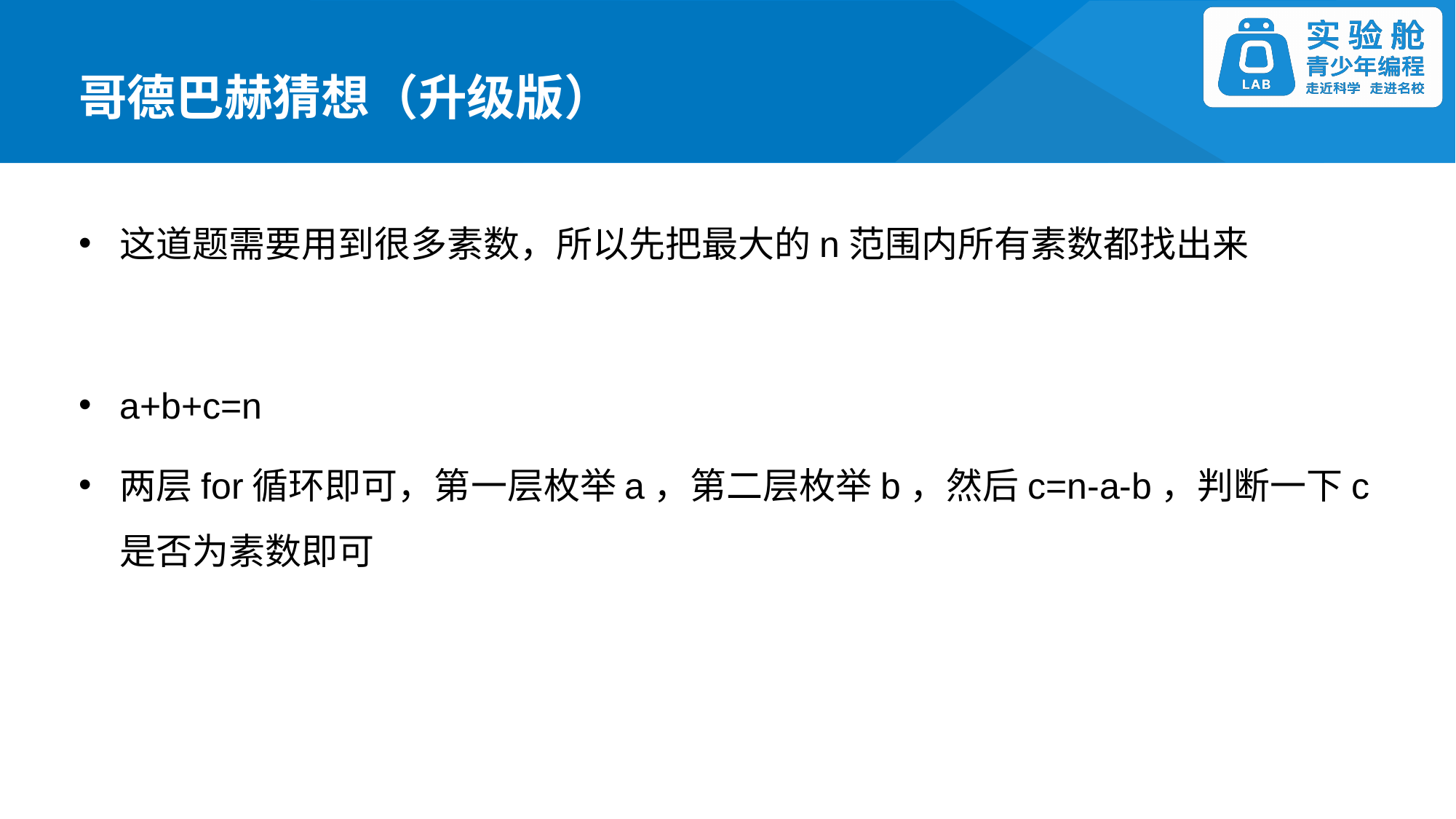

哥德巴赫猜想（升级版）
这道题需要用到很多素数，所以先把最大的n范围内所有素数都找出来

a+b+c=n
两层for循环即可，第一层枚举a，第二层枚举b，然后c=n-a-b，判断一下c是否为素数即可